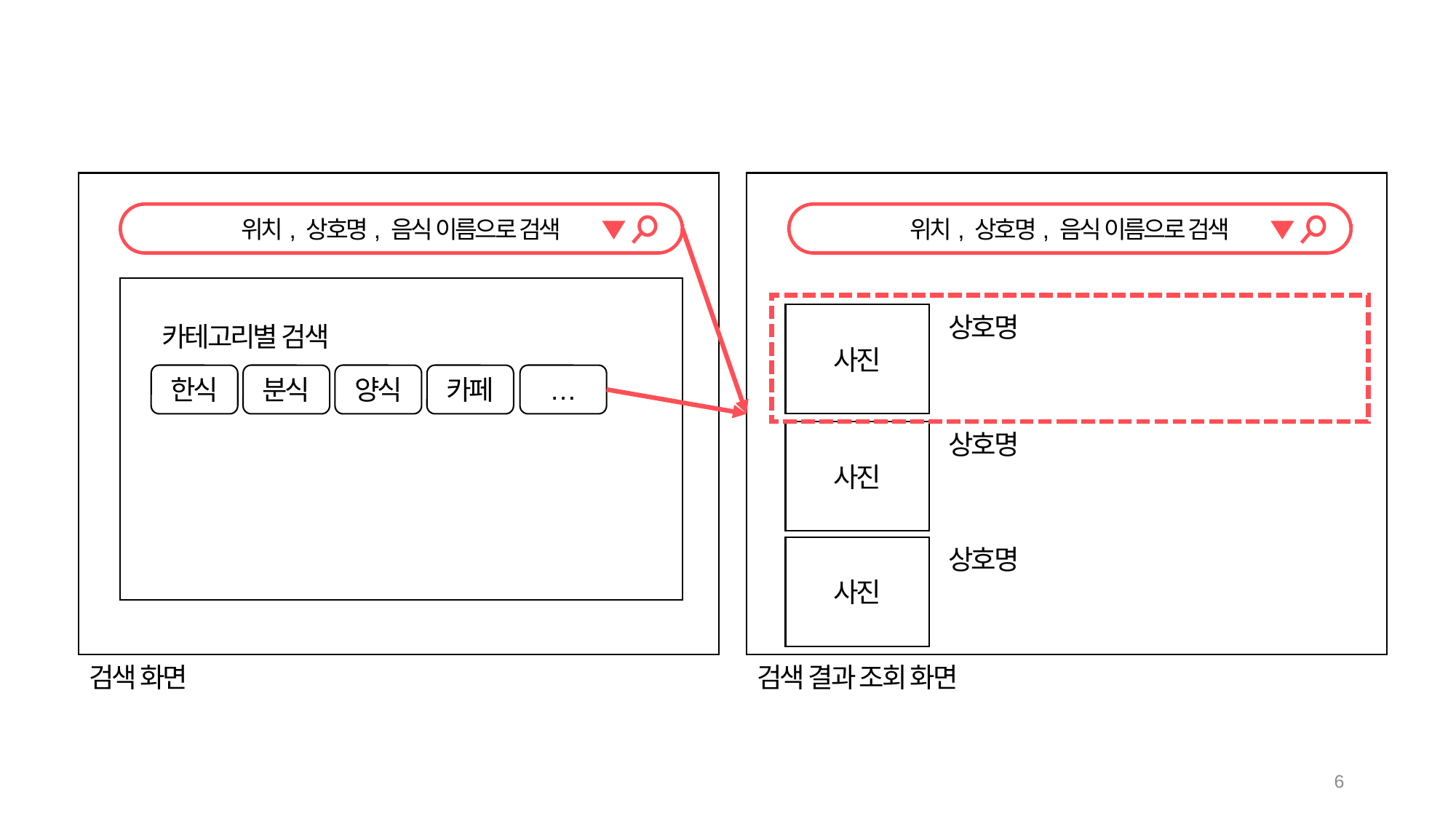

위치, 상호명, 음식 이름으로 검색

위치, 상호명, 음식 이름으로 검색

사진
상호명
카테고리별 검색
한식
분식
양식
카페
…
사진
상호명
사진
상호명
검색 화면
검색 결과 조회 화면
6